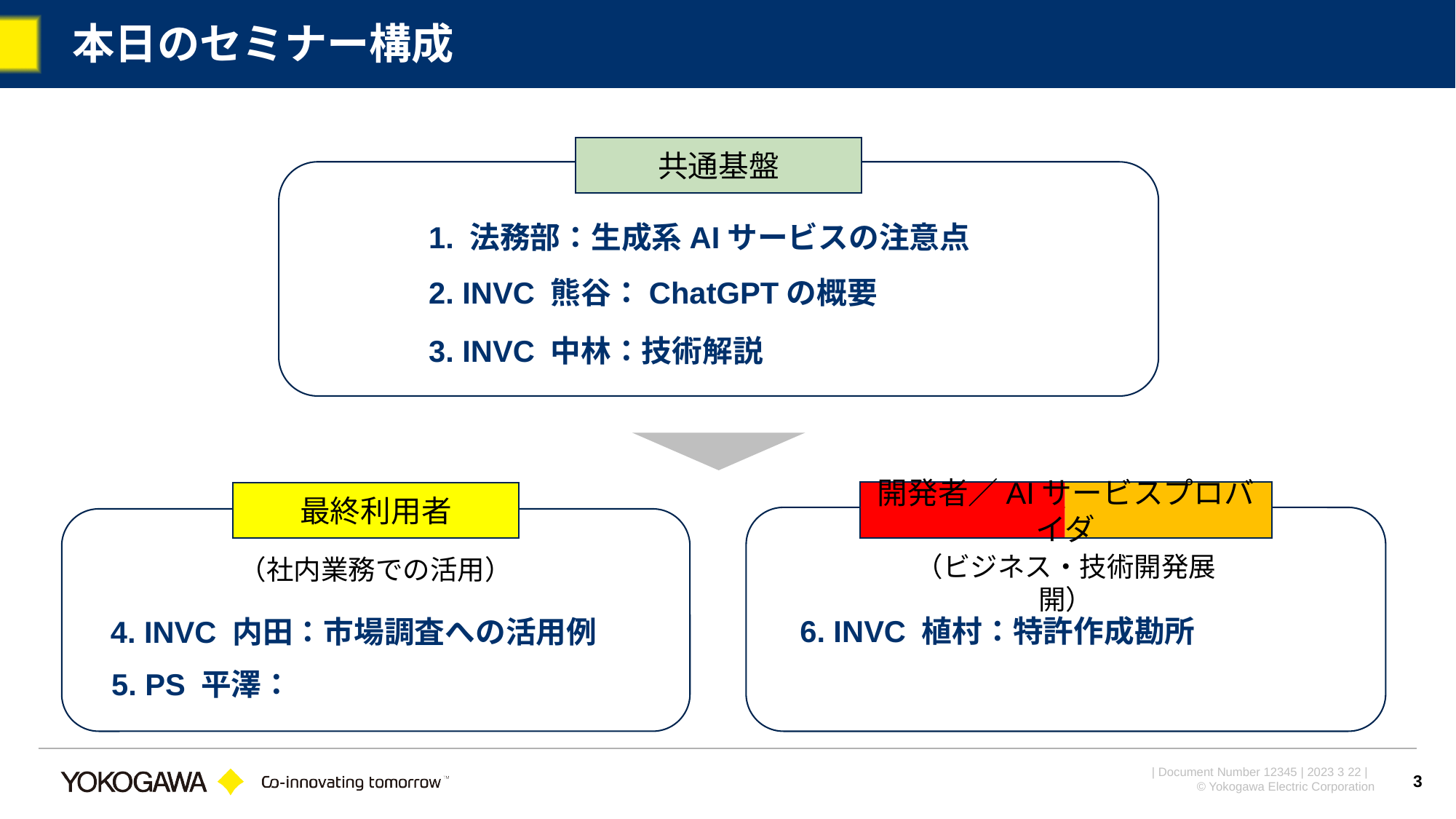

# 本日のセミナー構成
共通基盤

1. 法務部：生成系AIサービスの注意点
2. INVC 熊谷：ChatGPTの概要
3. INVC 中林：技術解説

開発者／AIサービスプロバイダ

最終利用者

（ビジネス・技術開発展開）
（社内業務での活用）
6. INVC 植村：特許作成勘所
4. INVC 内田：市場調査への活用例
5. PS 平澤：
3